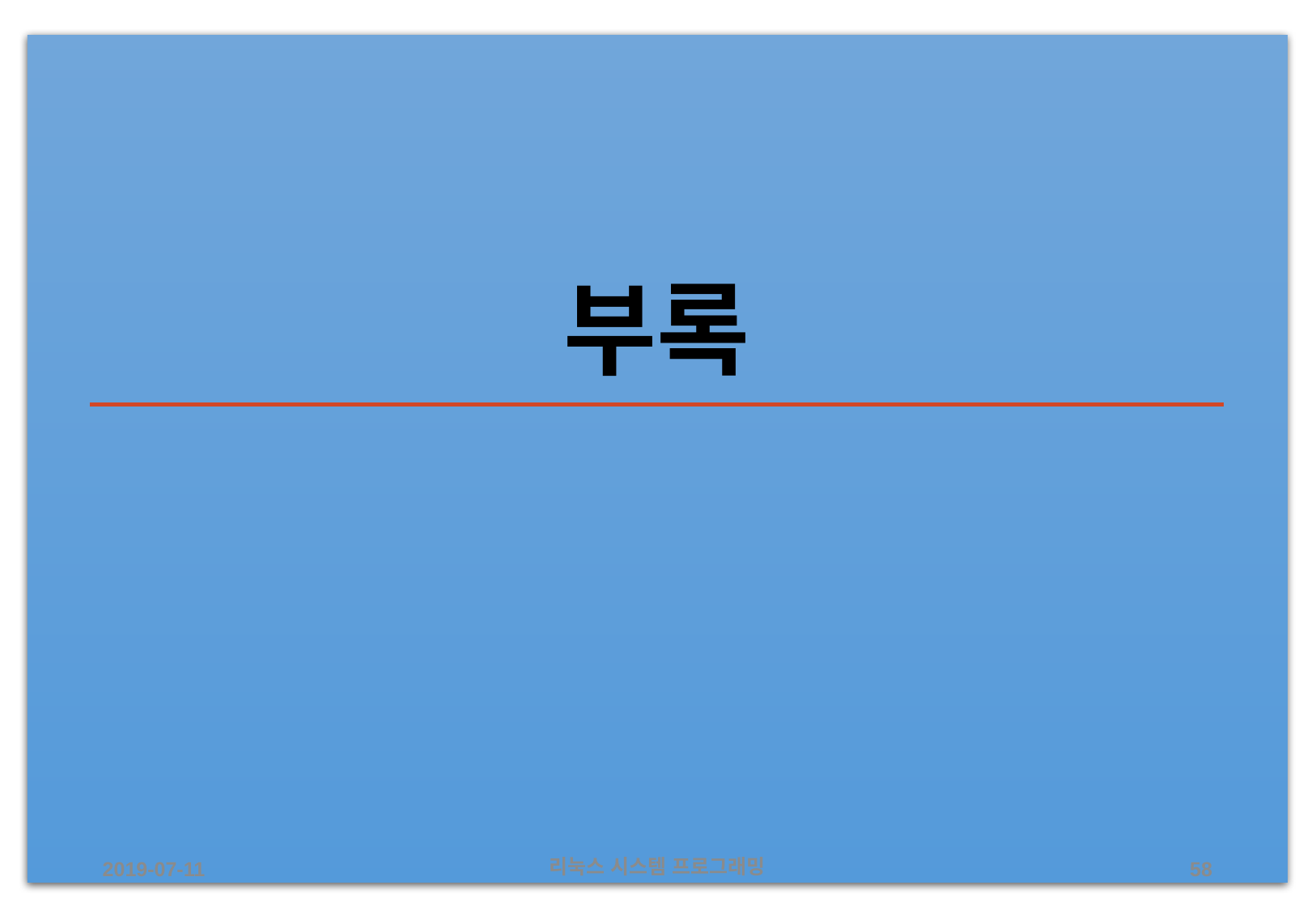

# 부록

2019-07-11
리눅스 시스템 프로그래밍
58